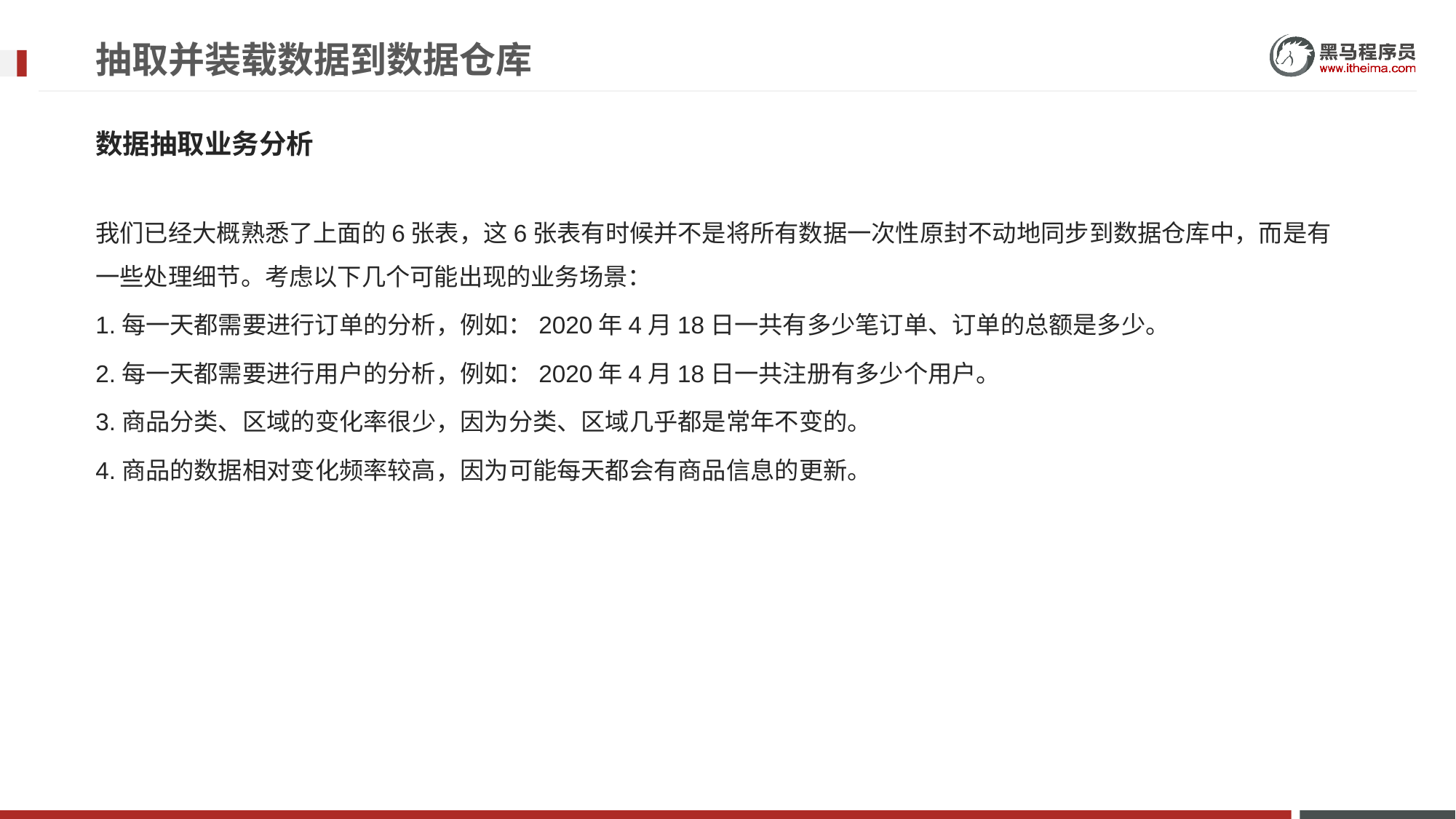

# 抽取并装载数据到数据仓库
数据抽取业务分析
我们已经大概熟悉了上面的6张表，这6张表有时候并不是将所有数据一次性原封不动地同步到数据仓库中，而是有一些处理细节。考虑以下几个可能出现的业务场景：
1.每一天都需要进行订单的分析，例如：2020年4月18日一共有多少笔订单、订单的总额是多少。
2.每一天都需要进行用户的分析，例如：2020年4月18日一共注册有多少个用户。
3.商品分类、区域的变化率很少，因为分类、区域几乎都是常年不变的。
4.商品的数据相对变化频率较高，因为可能每天都会有商品信息的更新。